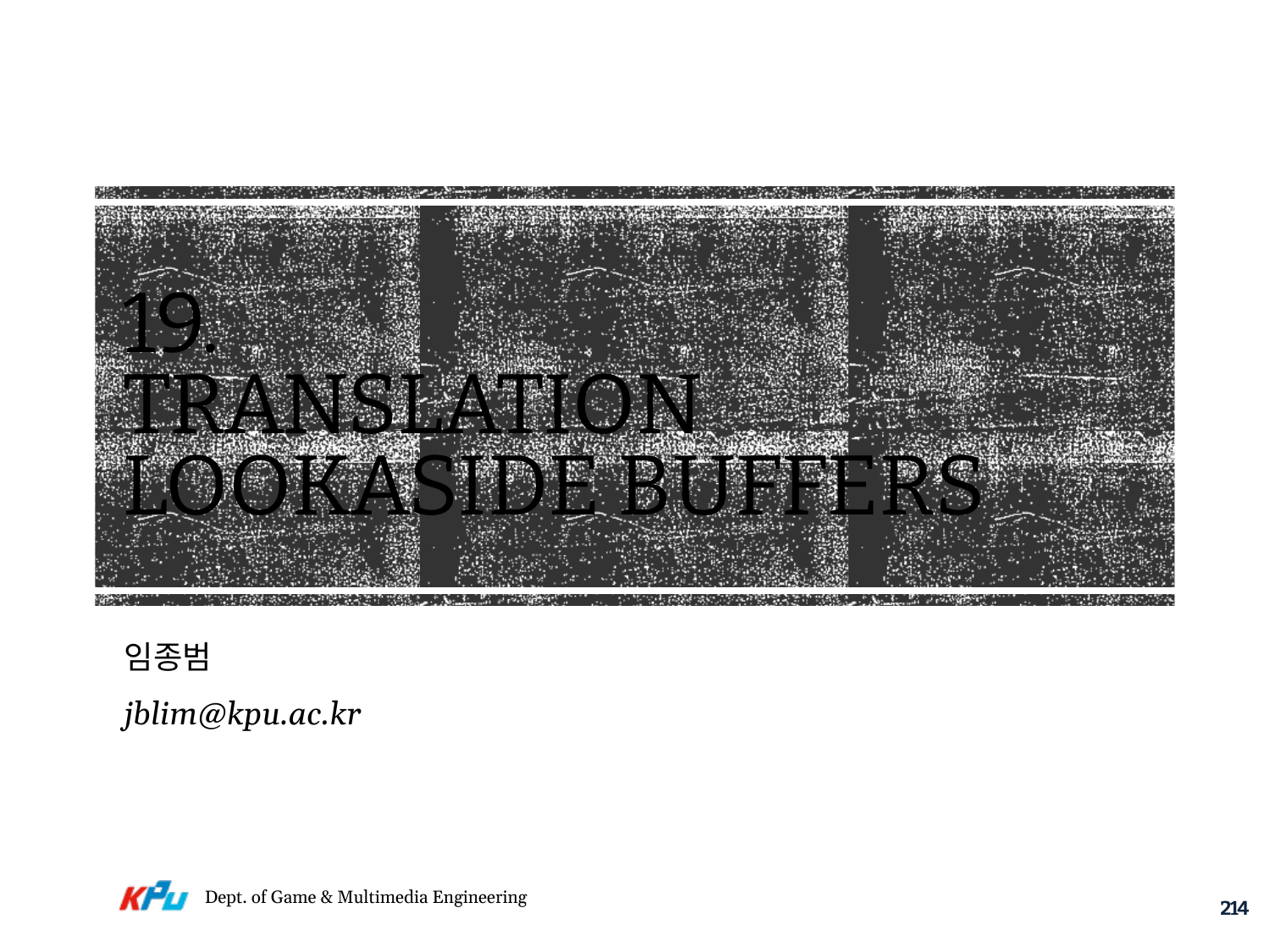

# 19. Translation Lookaside Buffers
임종범
jblim@kpu.ac.kr

Dept. of Game & Multimedia Engineering
214